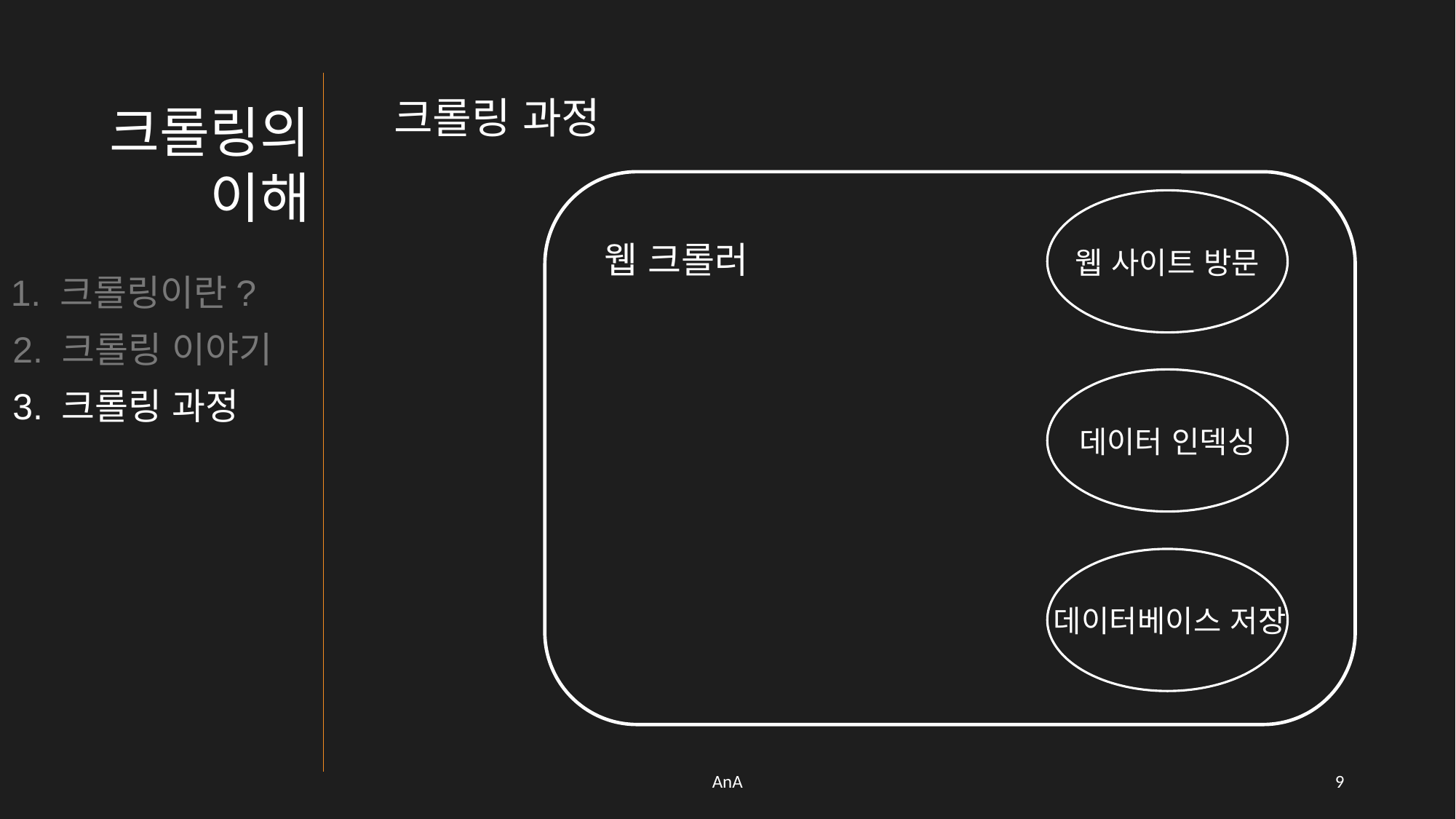

크롤링 과정
크롤링의 이해

웹 크롤러
웹 사이트 방문

데이터 인덱싱

데이터베이스 저장
1. 크롤링이란?
2. 크롤링 이야기
3. 크롤링 과정
AnA
9